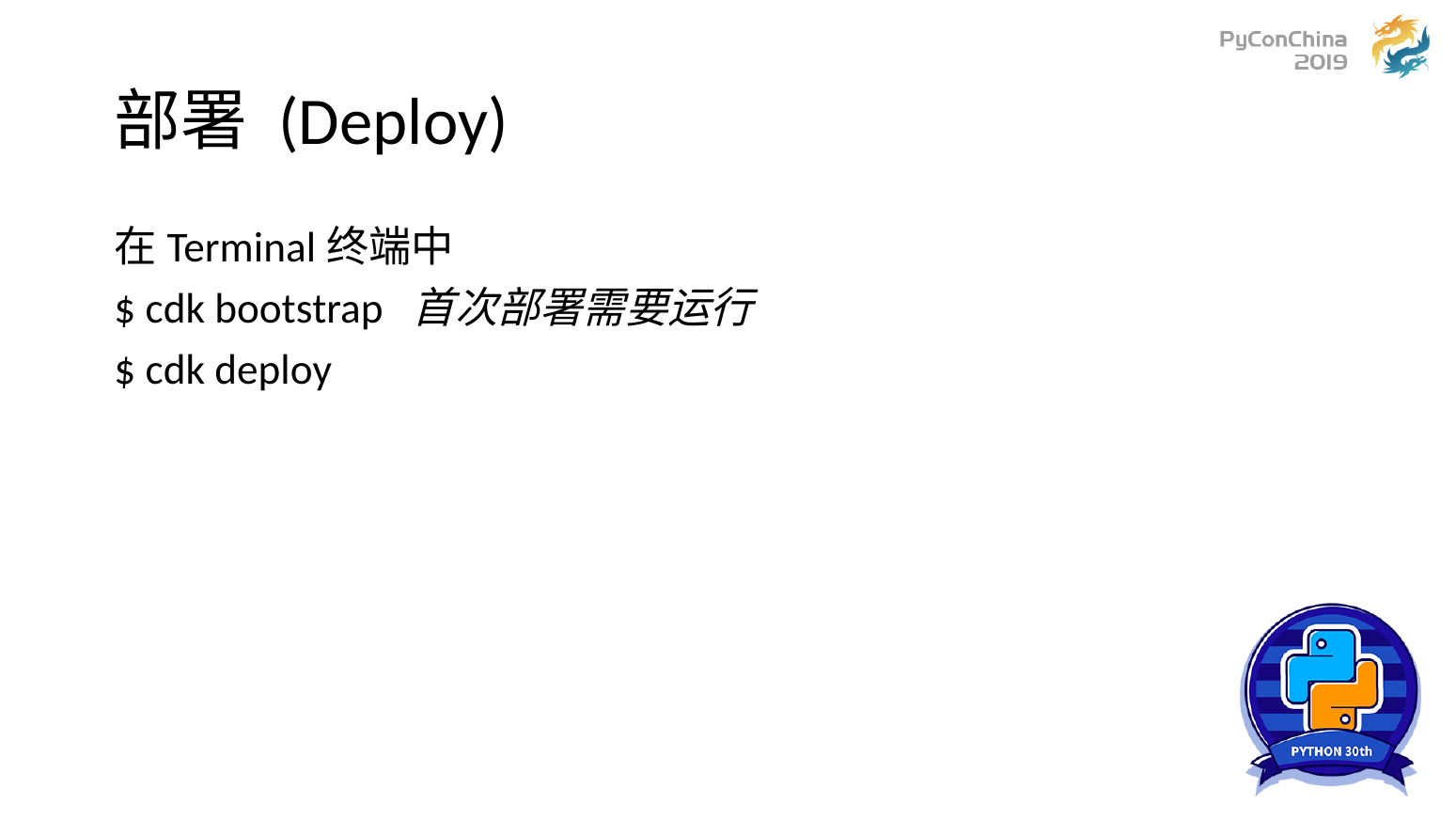

# 部署 (Deploy)
在Terminal终端中
$ cdk bootstrap  首次部署需要运行
$ cdk deploy